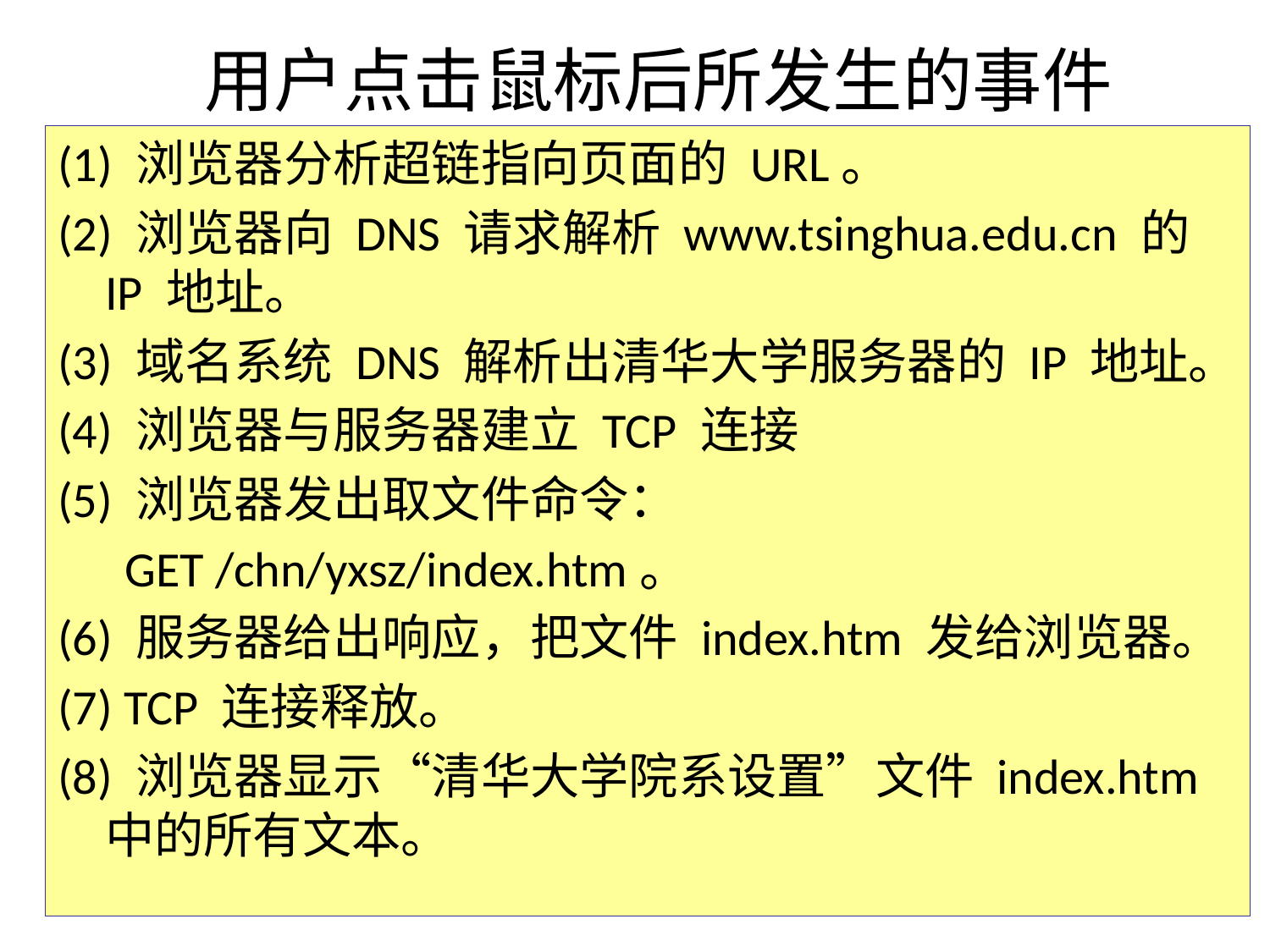

# 用户点击鼠标后所发生的事件
(1) 浏览器分析超链指向页面的 URL。
(2) 浏览器向 DNS 请求解析 www.tsinghua.edu.cn 的 IP 地址。
(3) 域名系统 DNS 解析出清华大学服务器的 IP 地址。
(4) 浏览器与服务器建立 TCP 连接
(5) 浏览器发出取文件命令：
      GET /chn/yxsz/index.htm。
(6) 服务器给出响应，把文件 index.htm 发给浏览器。
(7) TCP 连接释放。
(8) 浏览器显示“清华大学院系设置”文件 index.htm 中的所有文本。